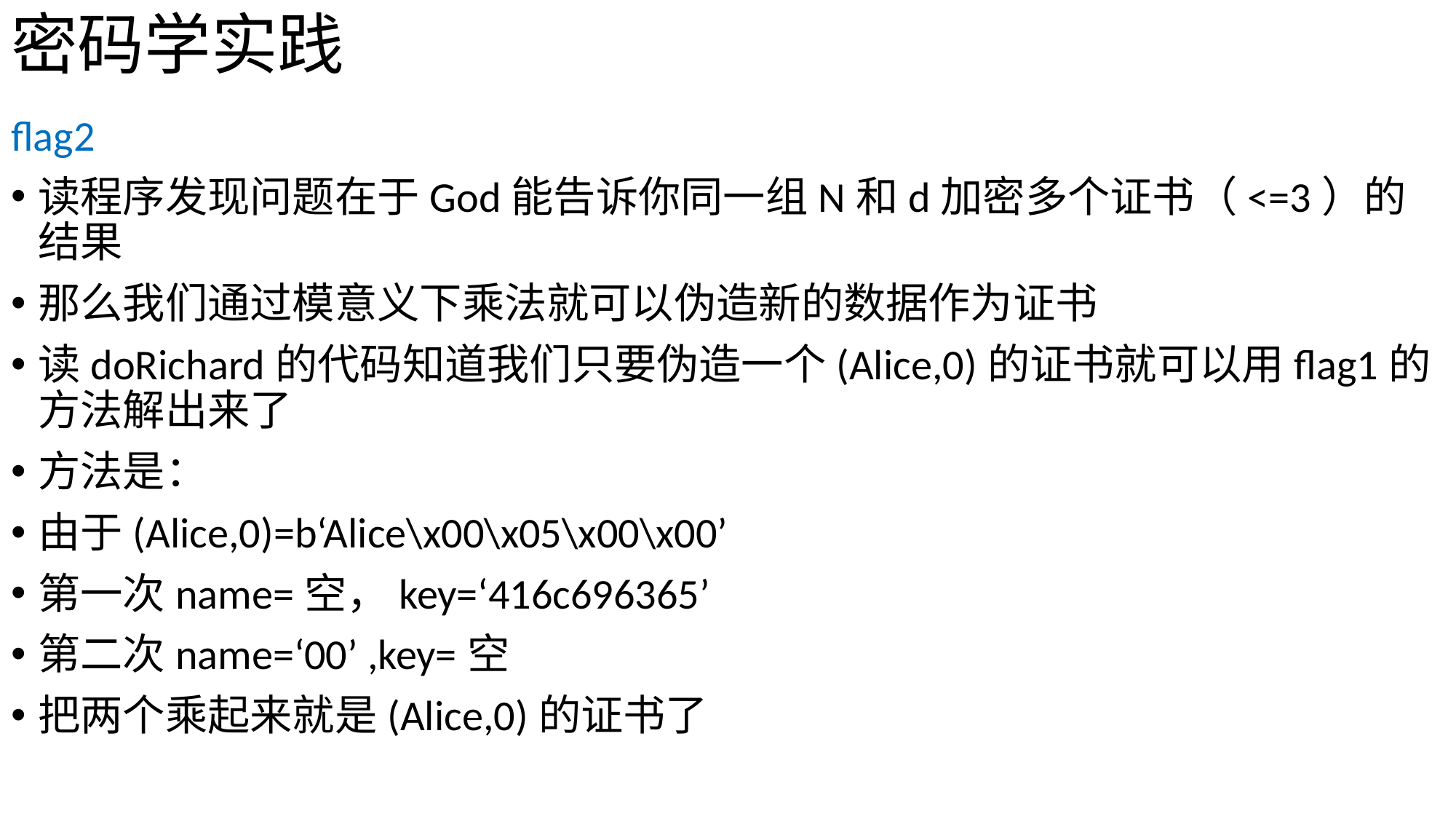

# 密码学实践
flag2
读程序发现问题在于God能告诉你同一组N和d加密多个证书（<=3）的结果
那么我们通过模意义下乘法就可以伪造新的数据作为证书
读doRichard的代码知道我们只要伪造一个(Alice,0)的证书就可以用flag1的方法解出来了
方法是：
由于(Alice,0)=b‘Alice\x00\x05\x00\x00’
第一次name=空，key=‘416c696365’
第二次name=‘00’ ,key=空
把两个乘起来就是(Alice,0)的证书了